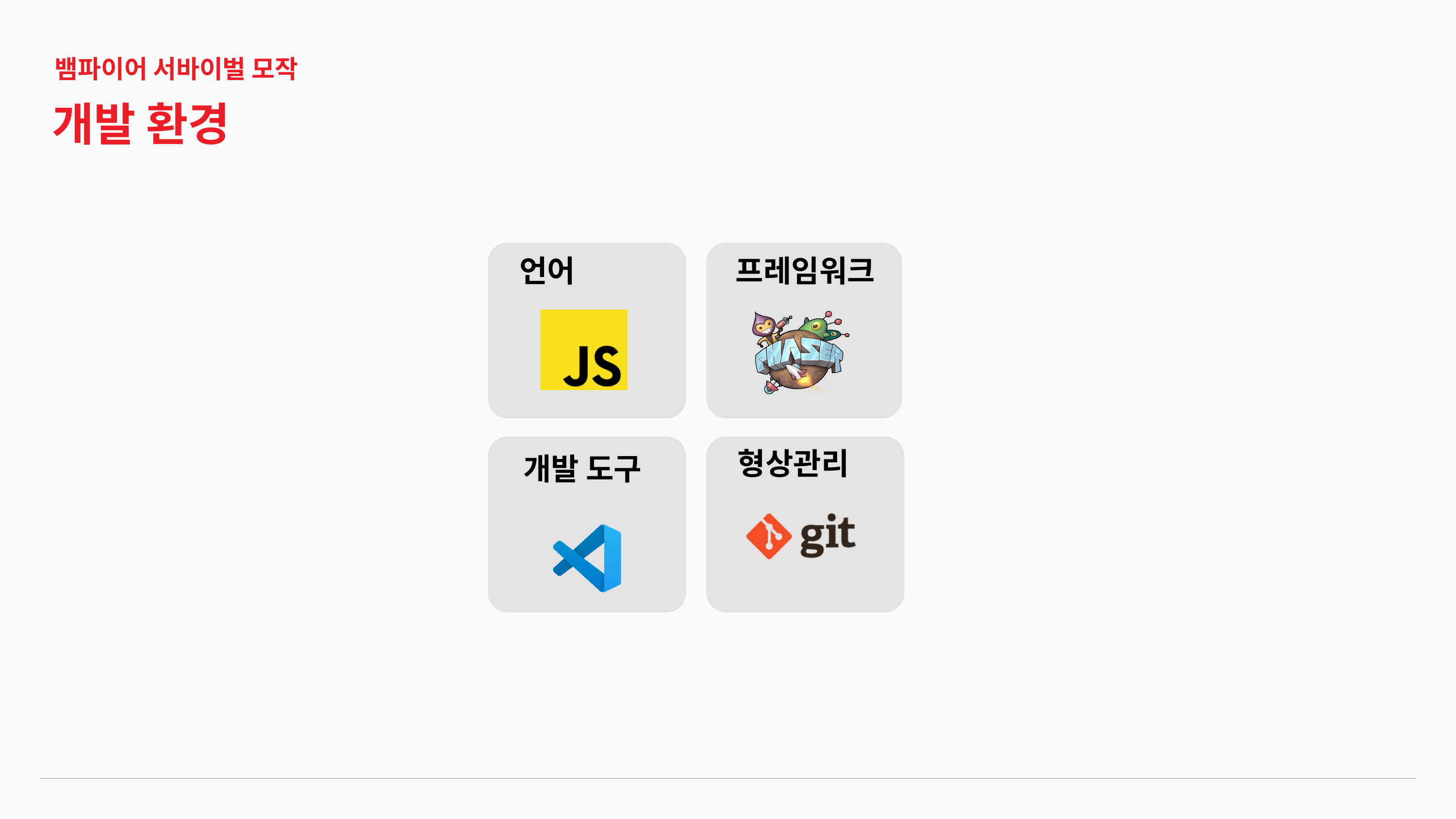

뱀파이어 서바이벌 모작
개발 환경

언어

프레임워크

형상관리
개발 도구